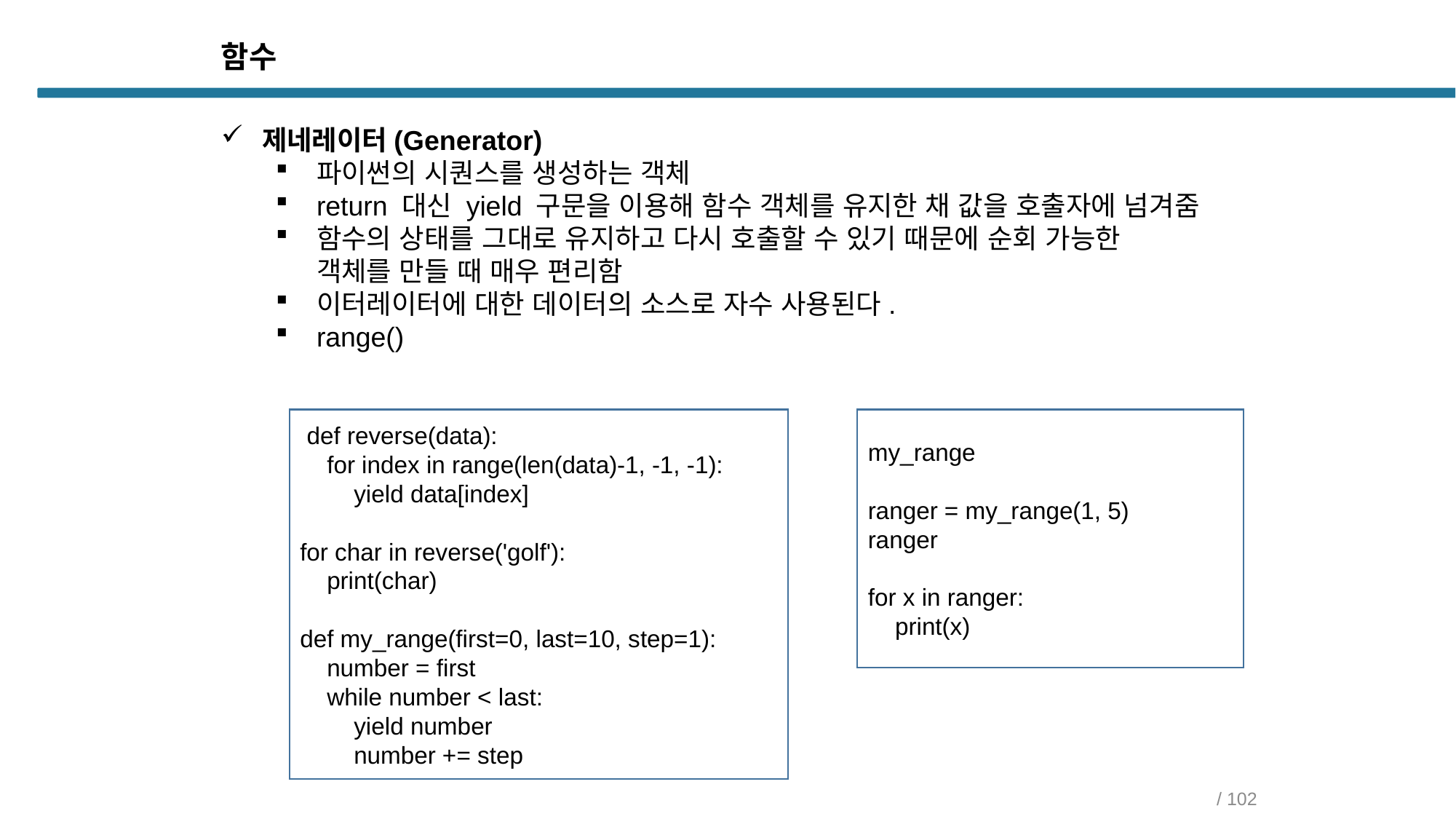

함수
제네레이터(Generator)
파이썬의 시퀀스를 생성하는 객체
return 대신 yield 구문을 이용해 함수 객체를 유지한 채 값을 호출자에 넘겨줌
함수의 상태를 그대로 유지하고 다시 호출할 수 있기 때문에 순회 가능한 객체를 만들 때 매우 편리함
이터레이터에 대한 데이터의 소스로 자수 사용된다.
range()
 def reverse(data):
    for index in range(len(data)-1, -1, -1):
        yield data[index]

for char in reverse('golf'):
    print(char)

def my_range(first=0, last=10, step=1):
    number = first
    while number < last:
        yield number
        number += step
my_range

ranger = my_range(1, 5)
ranger

for x in ranger:
    print(x)
/ 102